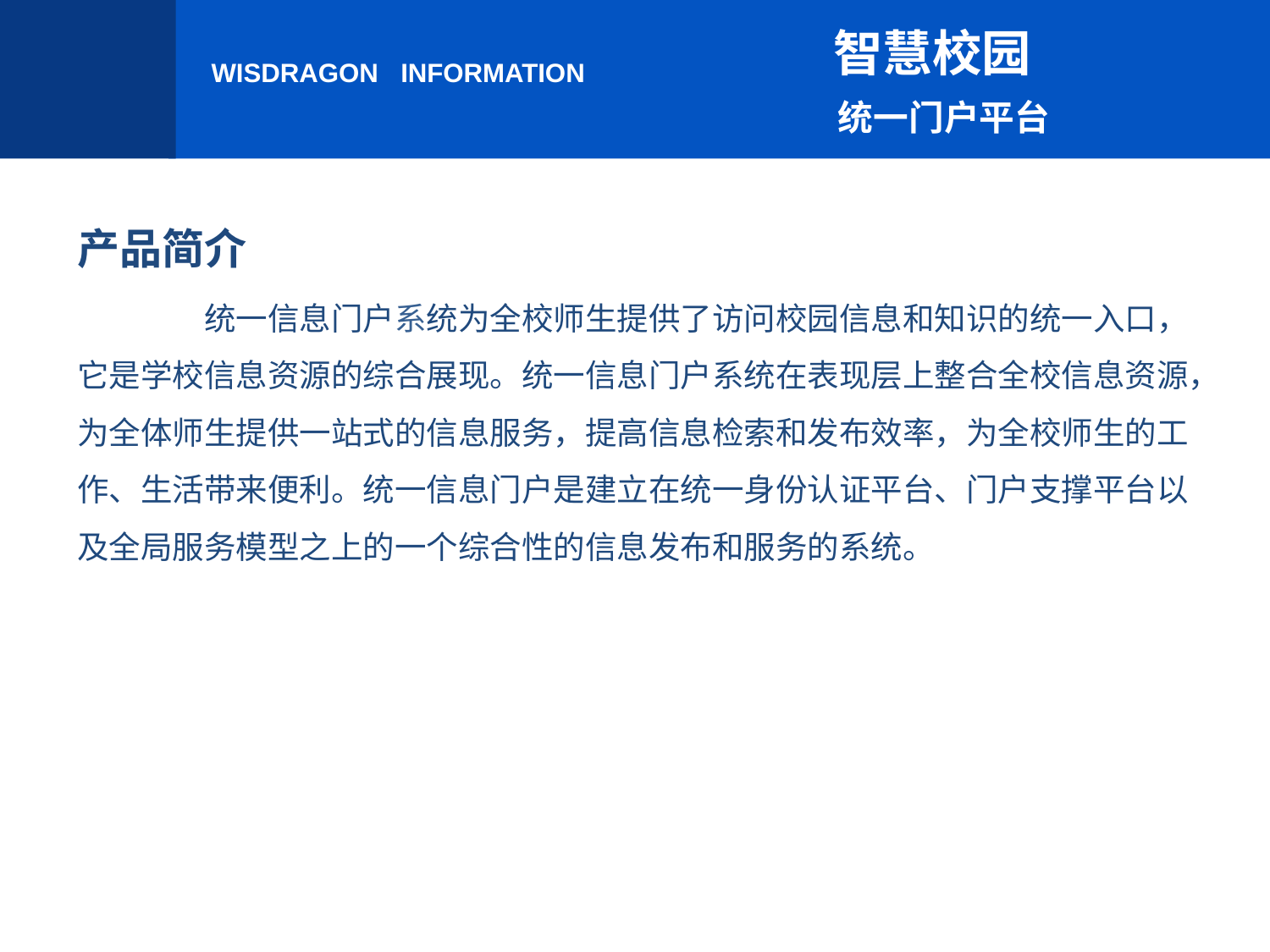

智慧校园
 统一门户平台
产品简介
	统一信息门户系统为全校师生提供了访问校园信息和知识的统一入口，它是学校信息资源的综合展现。统一信息门户系统在表现层上整合全校信息资源，为全体师生提供一站式的信息服务，提高信息检索和发布效率，为全校师生的工作、生活带来便利。统一信息门户是建立在统一身份认证平台、门户支撑平台以及全局服务模型之上的一个综合性的信息发布和服务的系统。